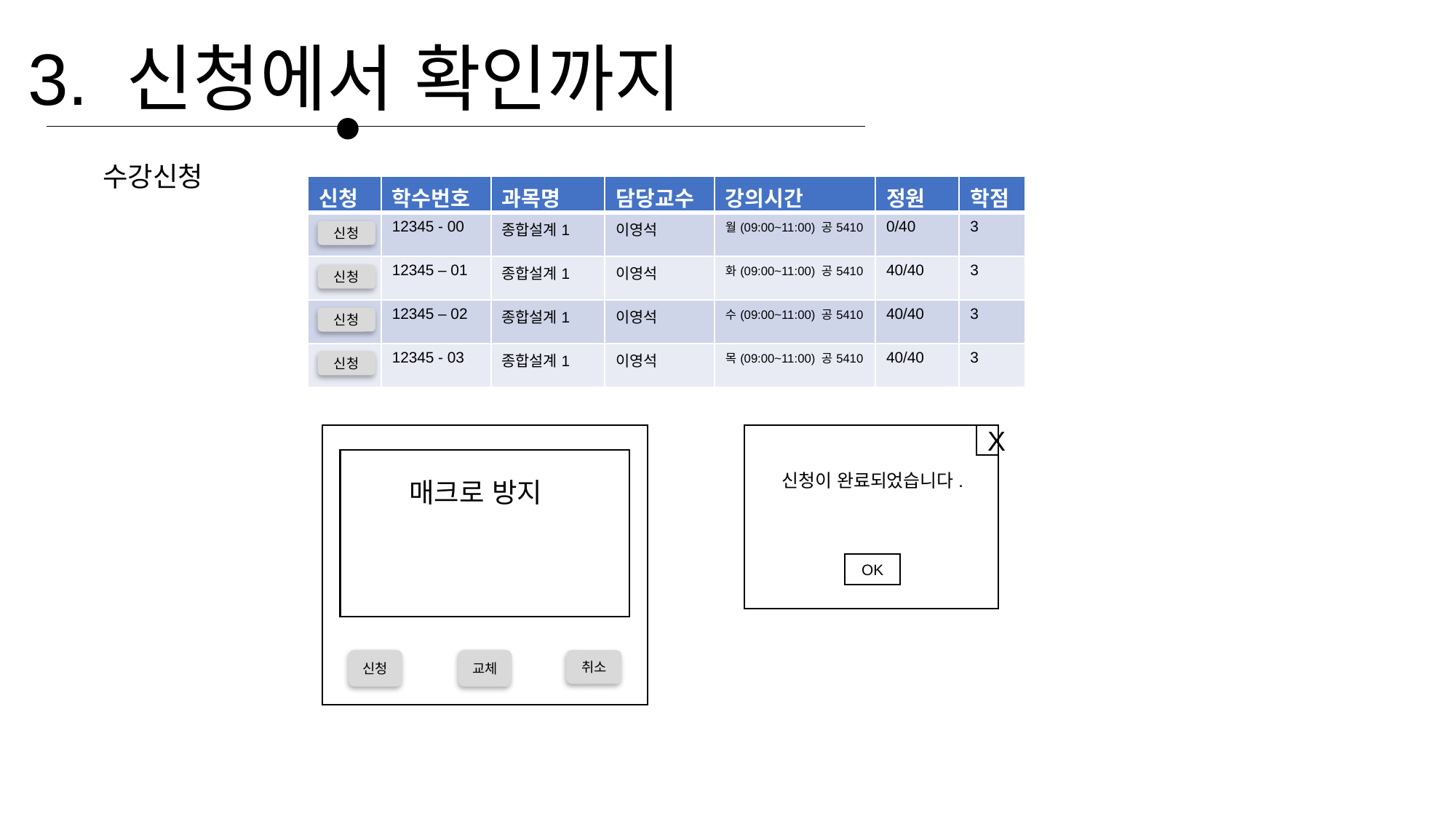

3. 신청에서 확인까지

수강신청
| 신청 | 학수번호 | 과목명 | 담당교수 | 강의시간 | 정원 | 학점 |
| --- | --- | --- | --- | --- | --- | --- |
|  | 12345 - 00 | 종합설계1 | 이영석 | 월(09:00~11:00) 공5410 | 0/40 | 3 |
|  | 12345 – 01 | 종합설계1 | 이영석 | 화(09:00~11:00) 공5410 | 40/40 | 3 |
|  | 12345 – 02 | 종합설계1 | 이영석 | 수(09:00~11:00) 공5410 | 40/40 | 3 |
|  | 12345 - 03 | 종합설계1 | 이영석 | 목(09:00~11:00) 공5410 | 40/40 | 3 |
신청
신청
신청
신청

X

신청이 완료되었습니다.

매크로 방지
OK
신청
교체
취소